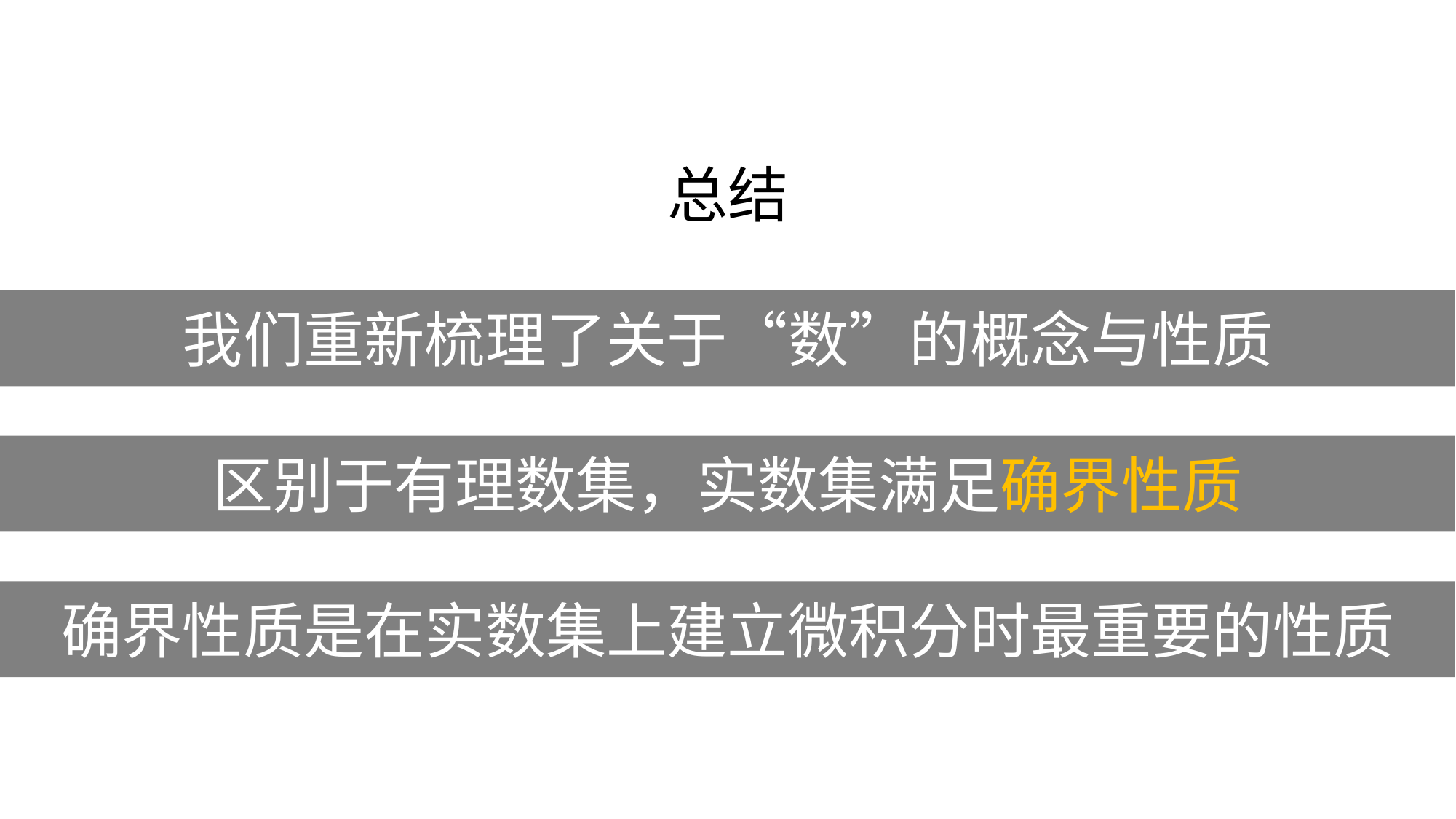

总结
我们重新梳理了关于“数”的概念与性质
区别于有理数集，实数集满足确界性质
确界性质是在实数集上建立微积分时最重要的性质